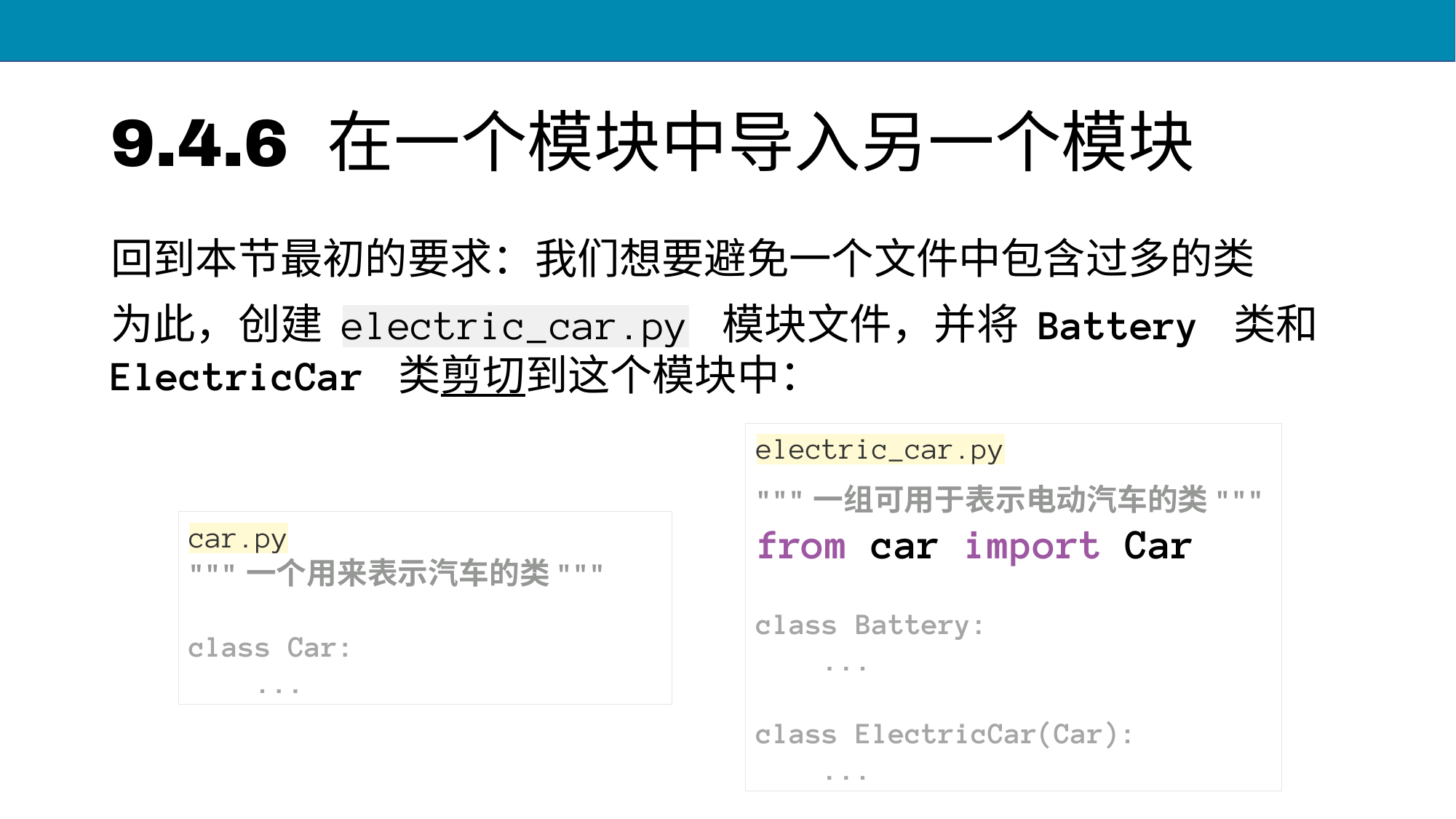

# 9.4.6 在一个模块中导入另一个模块
回到本节最初的要求：我们想要避免一个文件中包含过多的类
为此，创建 electric_car.py 模块文件，并将 Battery 类和 ElectricCar 类剪切到这个模块中：
electric_car.py
"""一组可用于表示电动汽车的类"""
from car import Car

class Battery:
    ...
class ElectricCar(Car):
    ...
car.py
"""一个用来表示汽车的类"""
class Car:
    ...